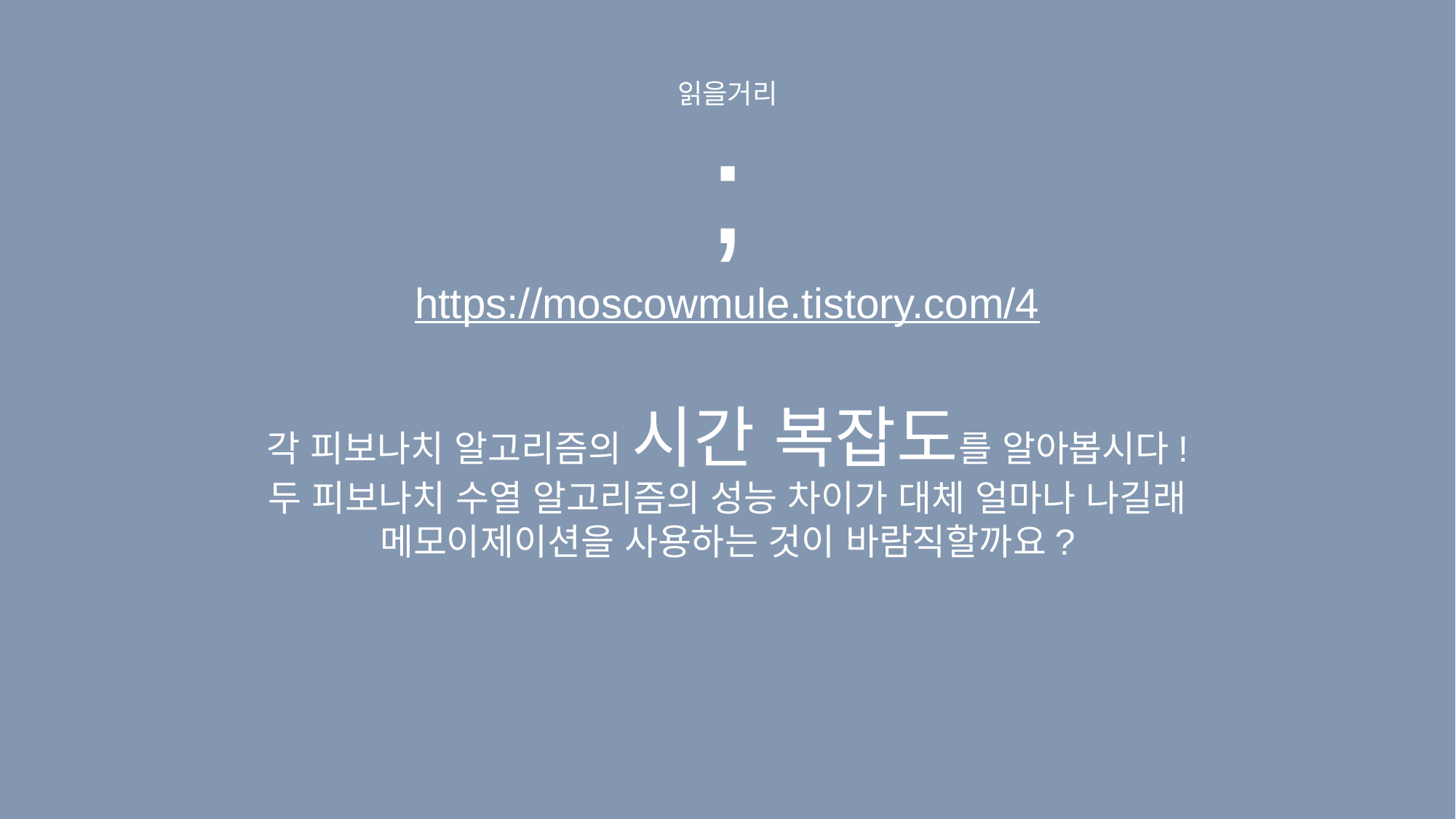

읽을거리
;
https://moscowmule.tistory.com/4

각 피보나치 알고리즘의 시간 복잡도를 알아봅시다!
두 피보나치 수열 알고리즘의 성능 차이가 대체 얼마나 나길래
메모이제이션을 사용하는 것이 바람직할까요?